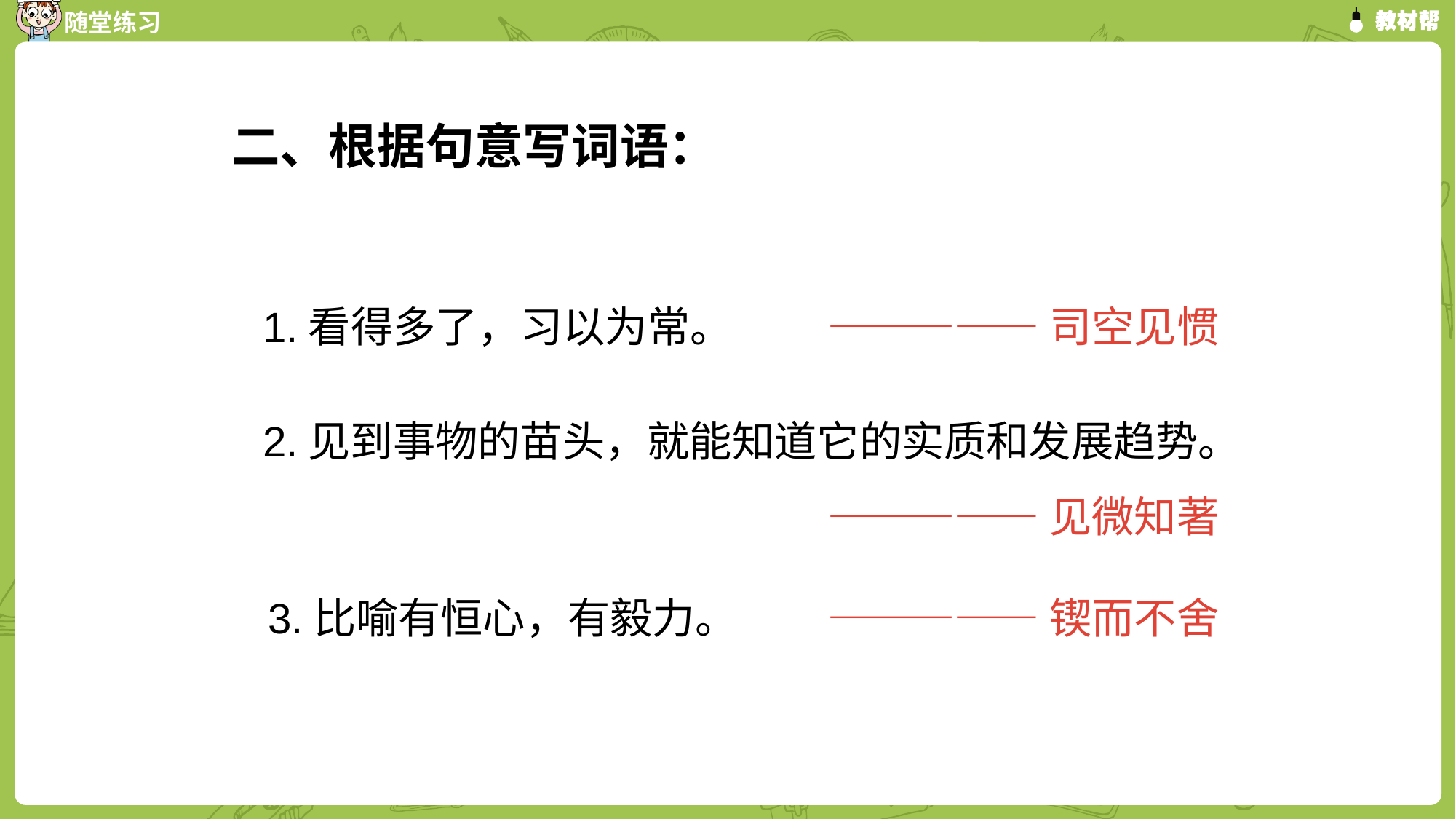

二、根据句意写词语：
 1.看得多了，习以为常。

—————司空见惯
 2.见到事物的苗头，就能知道它的实质和发展趋势。
—————见微知著
3.比喻有恒心，有毅力。
—————锲而不舍